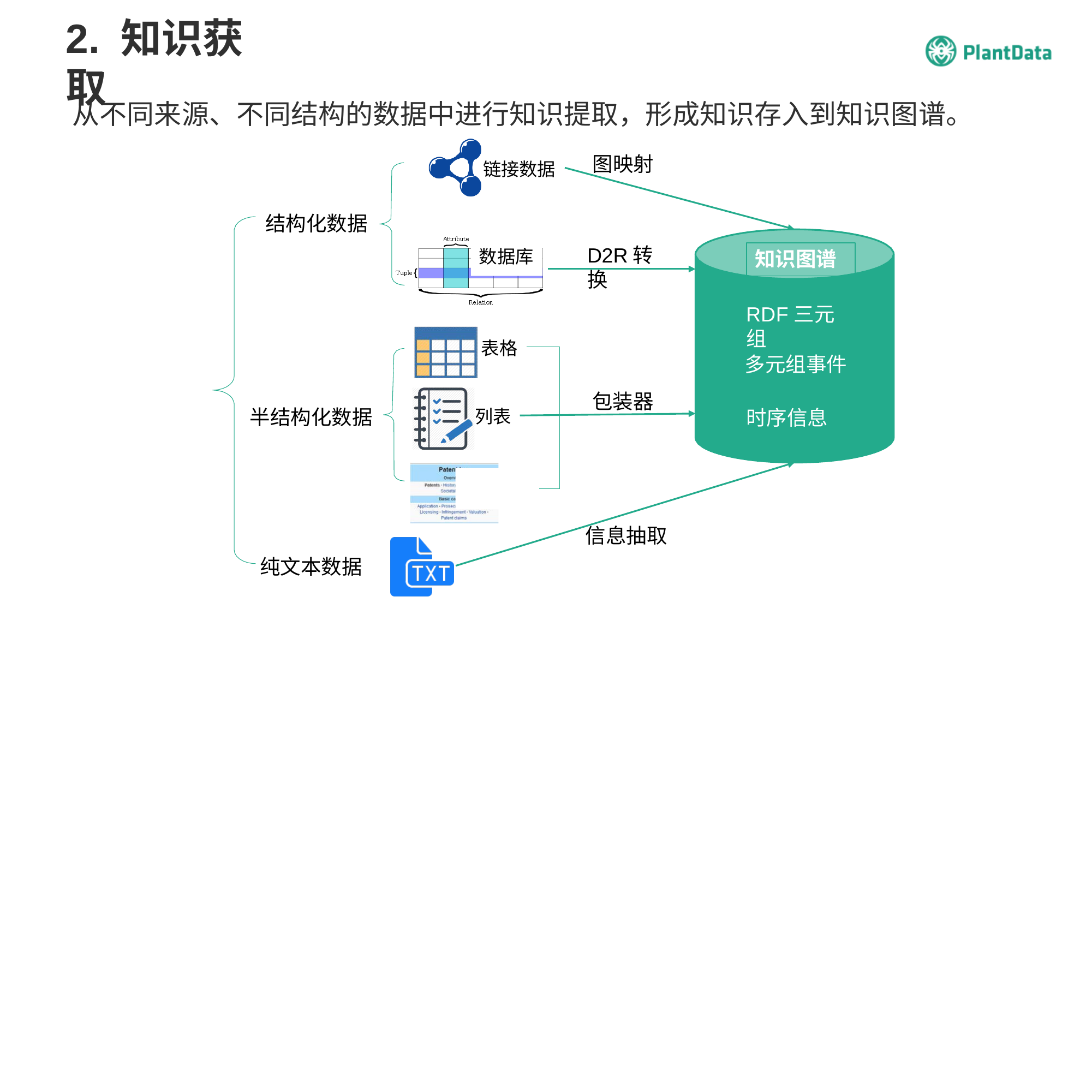

2. 知识获取
从不同来源、不同结构的数据中进行知识提取，形成知识存入到知识图谱。

图映射
链接数据

结构化数据

D2R转换

数据库
知识图谱

RDF三元组

表格

多元组事件

包装器
半结构化数据
时序信息
列表

Infobox

信息抽取 纯文本数据